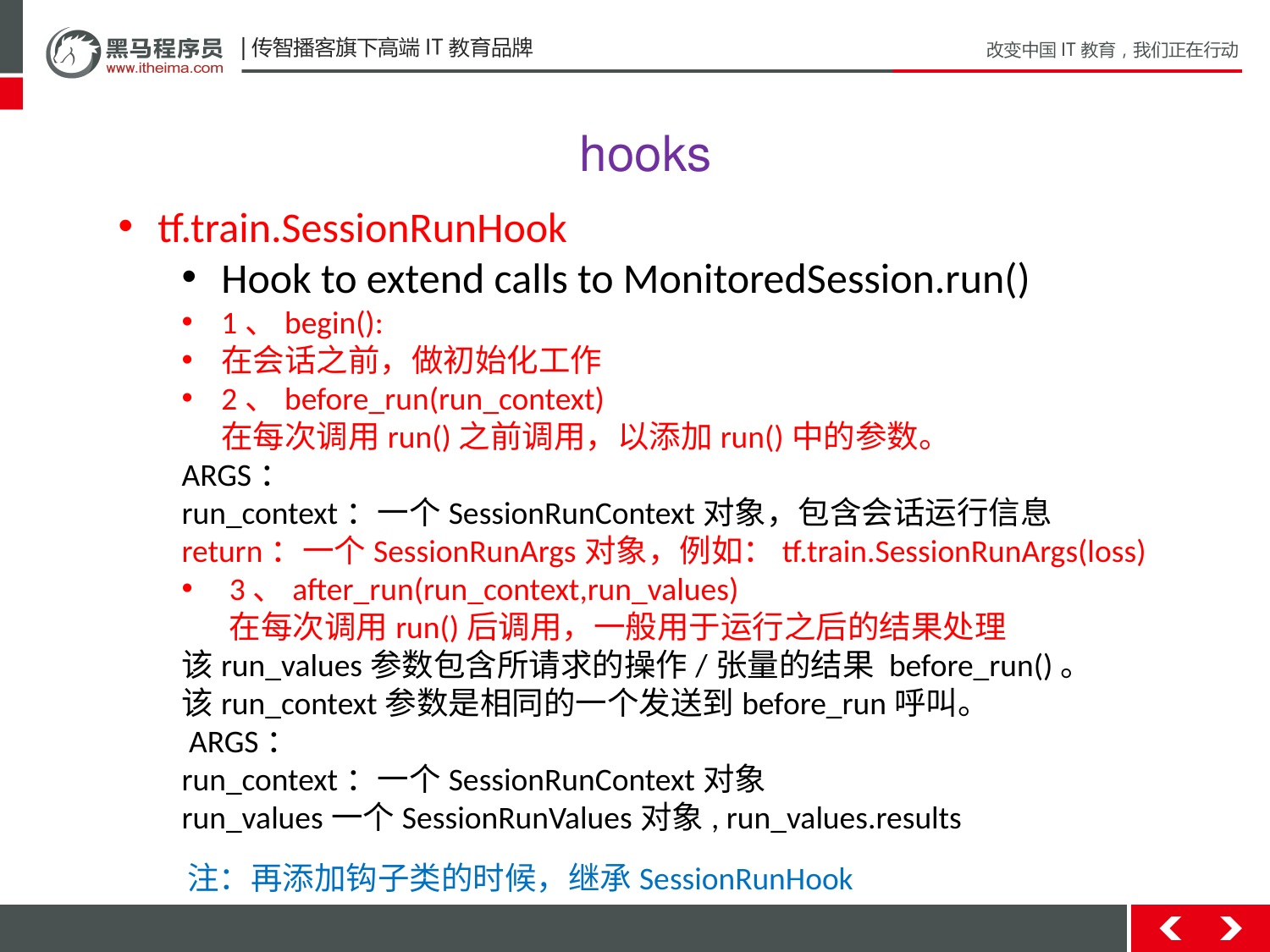

hooks
tf.train.SessionRunHook
Hook to extend calls to MonitoredSession.run()
1、begin():
在会话之前，做初始化工作
2、before_run(run_context)
在每次调用run()之前调用，以添加run()中的参数。
ARGS：
run_context：一个SessionRunContext对象，包含会话运行信息
return：一个SessionRunArgs对象，例如：tf.train.SessionRunArgs(loss)
3、after_run(run_context,run_values)
在每次调用run()后调用，一般用于运行之后的结果处理
该run_values参数包含所请求的操作/张量的结果 before_run()。
该run_context参数是相同的一个发送到before_run呼叫。
 ARGS：
run_context：一个SessionRunContext对象
run_values一个SessionRunValues对象, run_values.results

注：再添加钩子类的时候，继承SessionRunHook